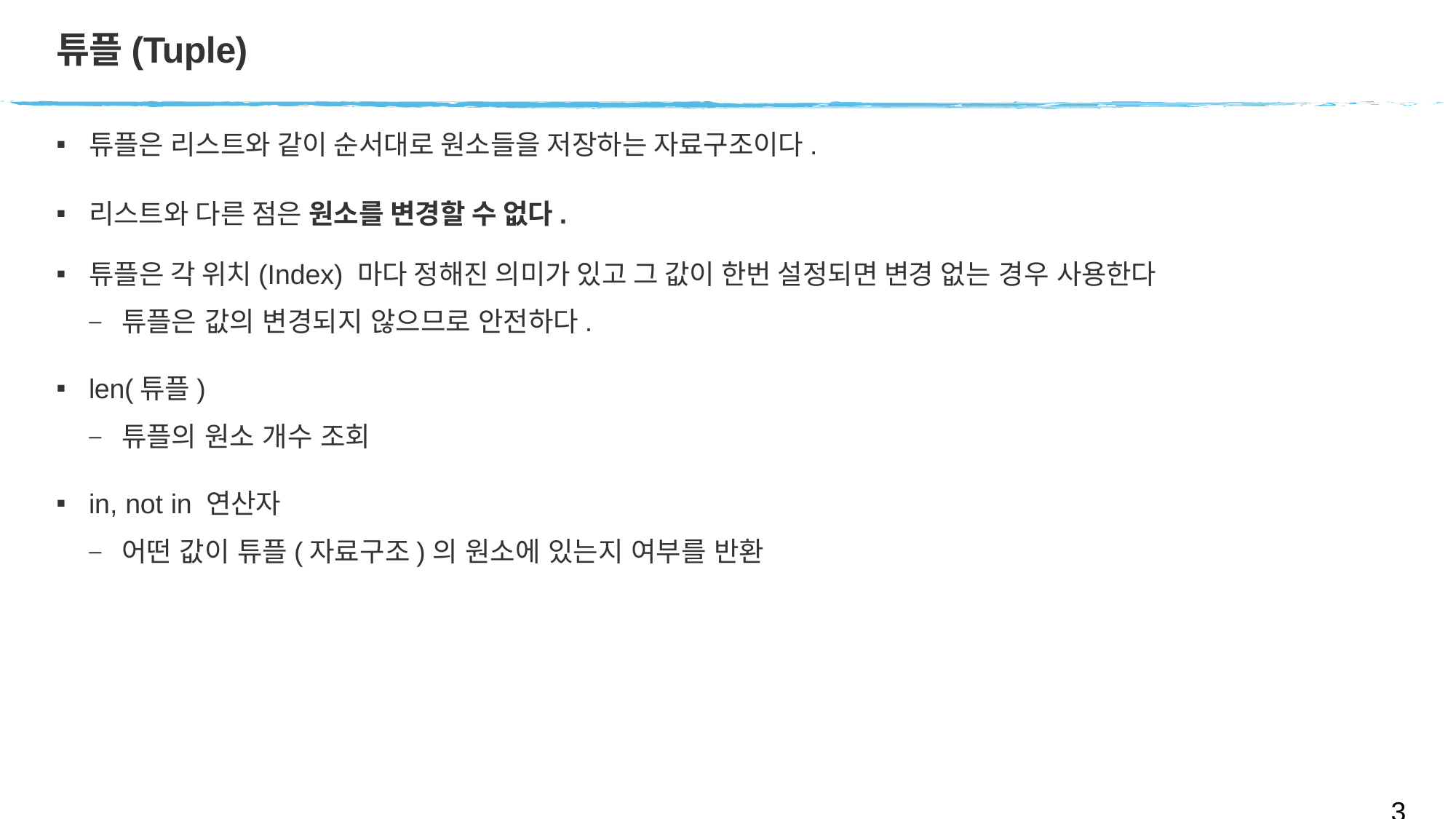

# 튜플(Tuple)
튜플은 리스트와 같이 순서대로 원소들을 저장하는 자료구조이다.
리스트와 다른 점은 원소를 변경할 수 없다.
튜플은 각 위치(Index) 마다 정해진 의미가 있고 그 값이 한번 설정되면 변경 없는 경우 사용한다
튜플은 값의 변경되지 않으므로 안전하다.
len(튜플)
튜플의 원소 개수 조회
in, not in 연산자
어떤 값이 튜플(자료구조)의 원소에 있는지 여부를 반환
31